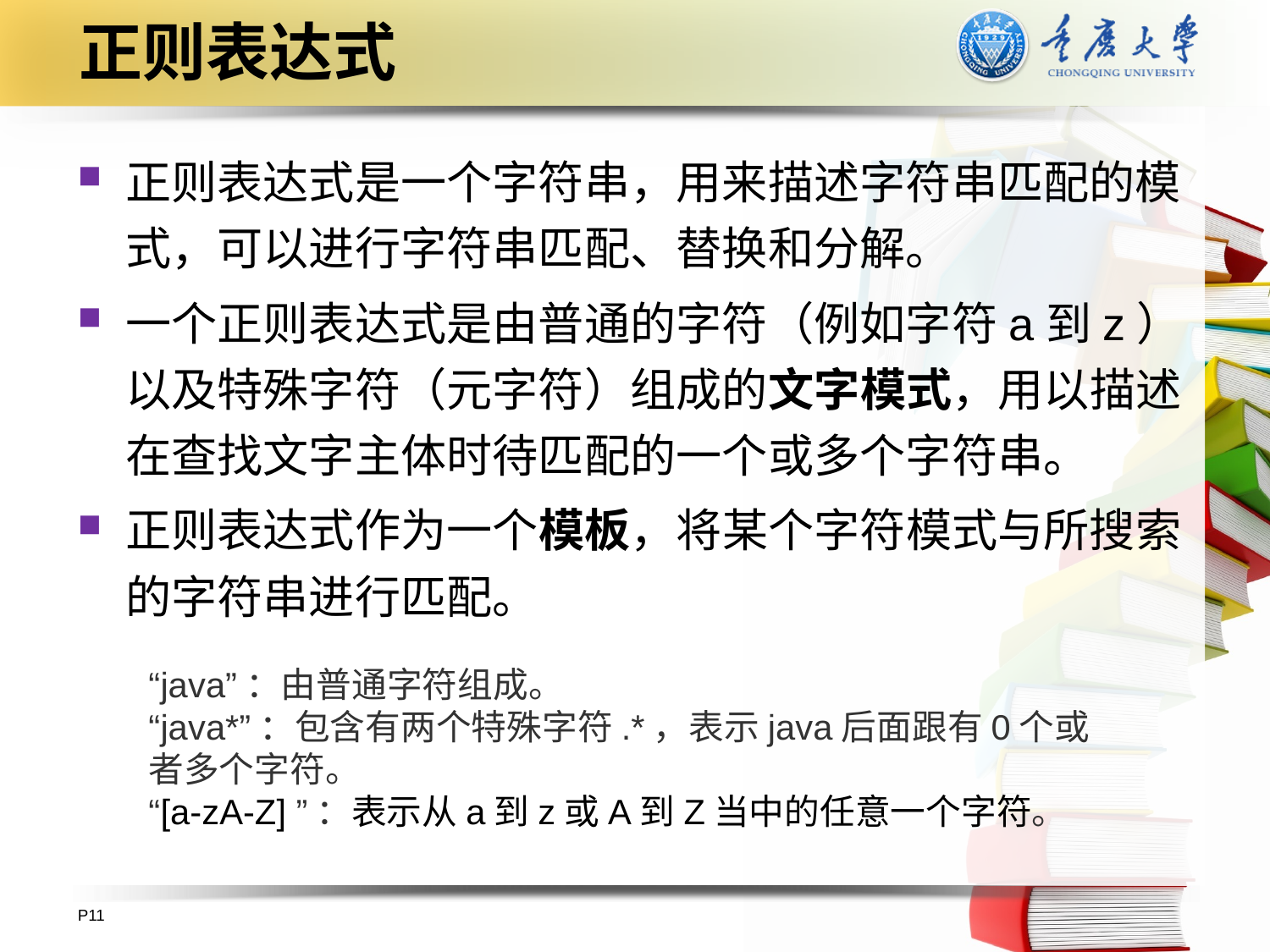

# 正则表达式
正则表达式是一个字符串，用来描述字符串匹配的模式，可以进行字符串匹配、替换和分解。
一个正则表达式是由普通的字符（例如字符a到z）以及特殊字符（元字符）组成的文字模式，用以描述在查找文字主体时待匹配的一个或多个字符串。
正则表达式作为一个模板，将某个字符模式与所搜索的字符串进行匹配。
“java”：由普通字符组成。
“java*”：包含有两个特殊字符.*，表示java后面跟有0个或者多个字符。
“[a-zA-Z] ”：表示从a到z或A到Z当中的任意一个字符。
P11